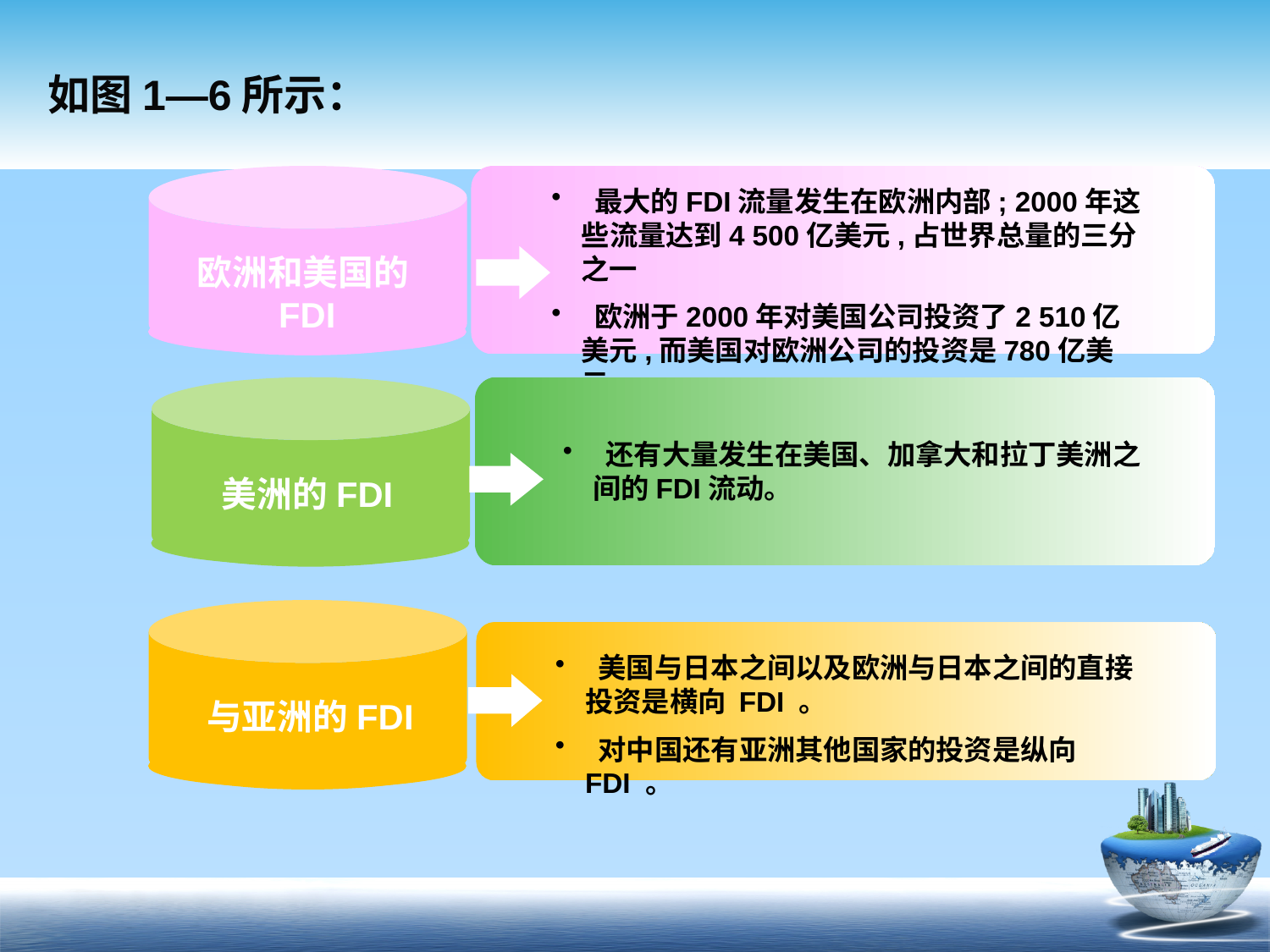

# 如图1—6所示：

 最大的FDI流量发生在欧洲内部; 2000年这些流量达到4 500亿美元,占世界总量的三分之一
 欧洲于2000年对美国公司投资了2 510亿美元,而美国对欧洲公司的投资是780亿美元。
欧洲和美国的FDI

 还有大量发生在美国、加拿大和拉丁美洲之间的FDI流动。

美洲的FDI

 美国与日本之间以及欧洲与日本之间的直接投资是横向 FDI 。
 对中国还有亚洲其他国家的投资是纵向 FDI 。

与亚洲的FDI